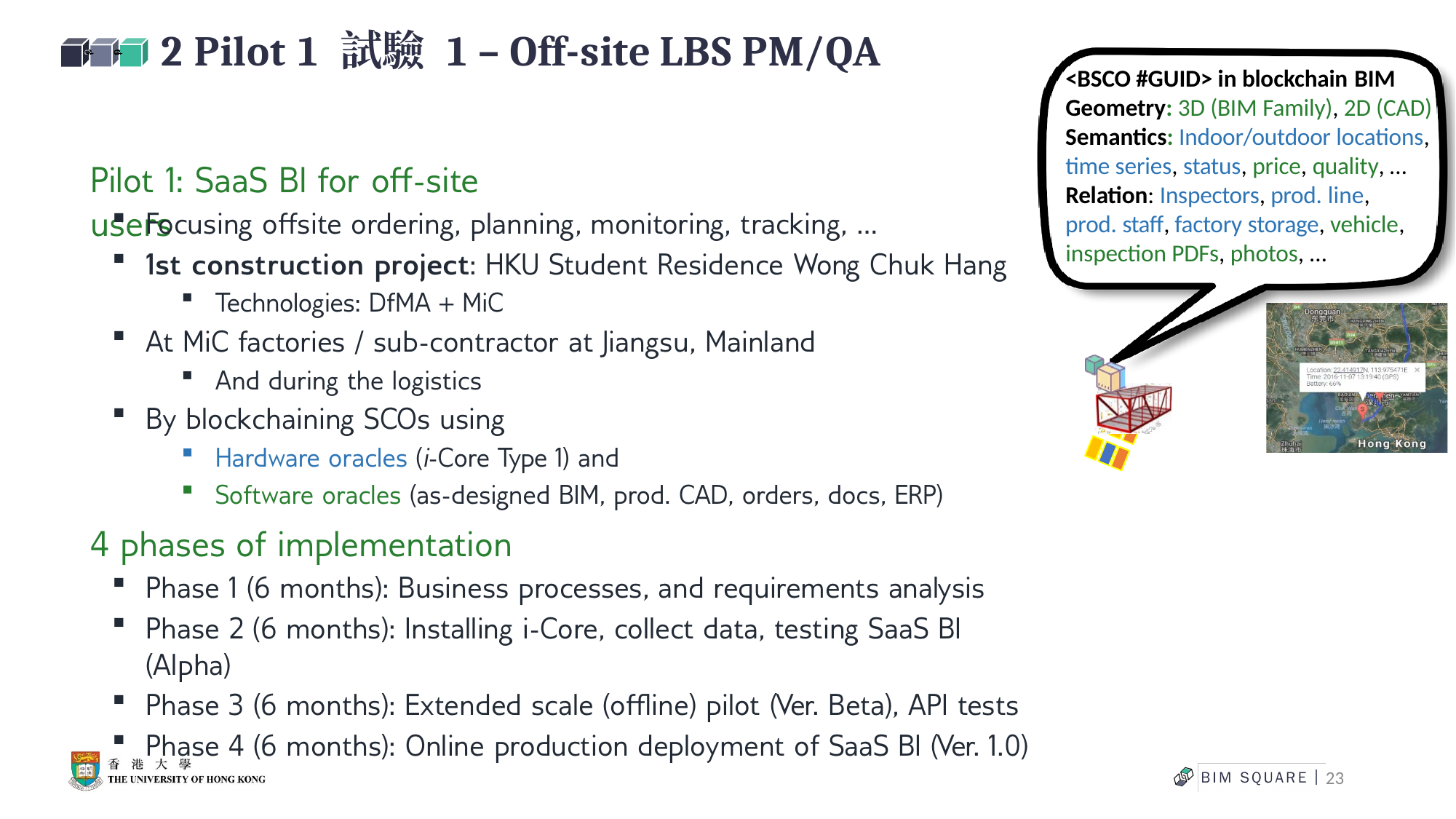

# 2 Pilot 1 試驗 1 – Off-site LBS PM/QA

<BSCO #GUID> in blockchain BIM
Geometry: 3D (BIM Family), 2D (CAD)
Semantics: Indoor/outdoor locations,  time series, status, price, quality, …  Relation: Inspectors, prod. line,
prod. staff, factory storage, vehicle,  inspection PDFs, photos, …
Pilot 1: SaaS BI for off-site users
Focusing offsite ordering, planning, monitoring, tracking, …
1st construction project: HKU Student Residence Wong Chuk Hang
Technologies: DfMA + MiC
At MiC factories / sub-contractor at Jiangsu, Mainland
And during the logistics
By blockchaining SCOs using

Hardware oracles (i-Core Type 1) and
Software oracles (as-designed BIM, prod. CAD, orders, docs, ERP)
4 phases of implementation
Phase 1 (6 months): Business processes, and requirements analysis
Phase 2 (6 months): Installing i-Core, collect data, testing SaaS BI (Alpha)
Phase 3 (6 months): Extended scale (offline) pilot (Ver. Beta), API tests
Phase 4 (6 months): Online production deployment of SaaS BI (Ver. 1.0)